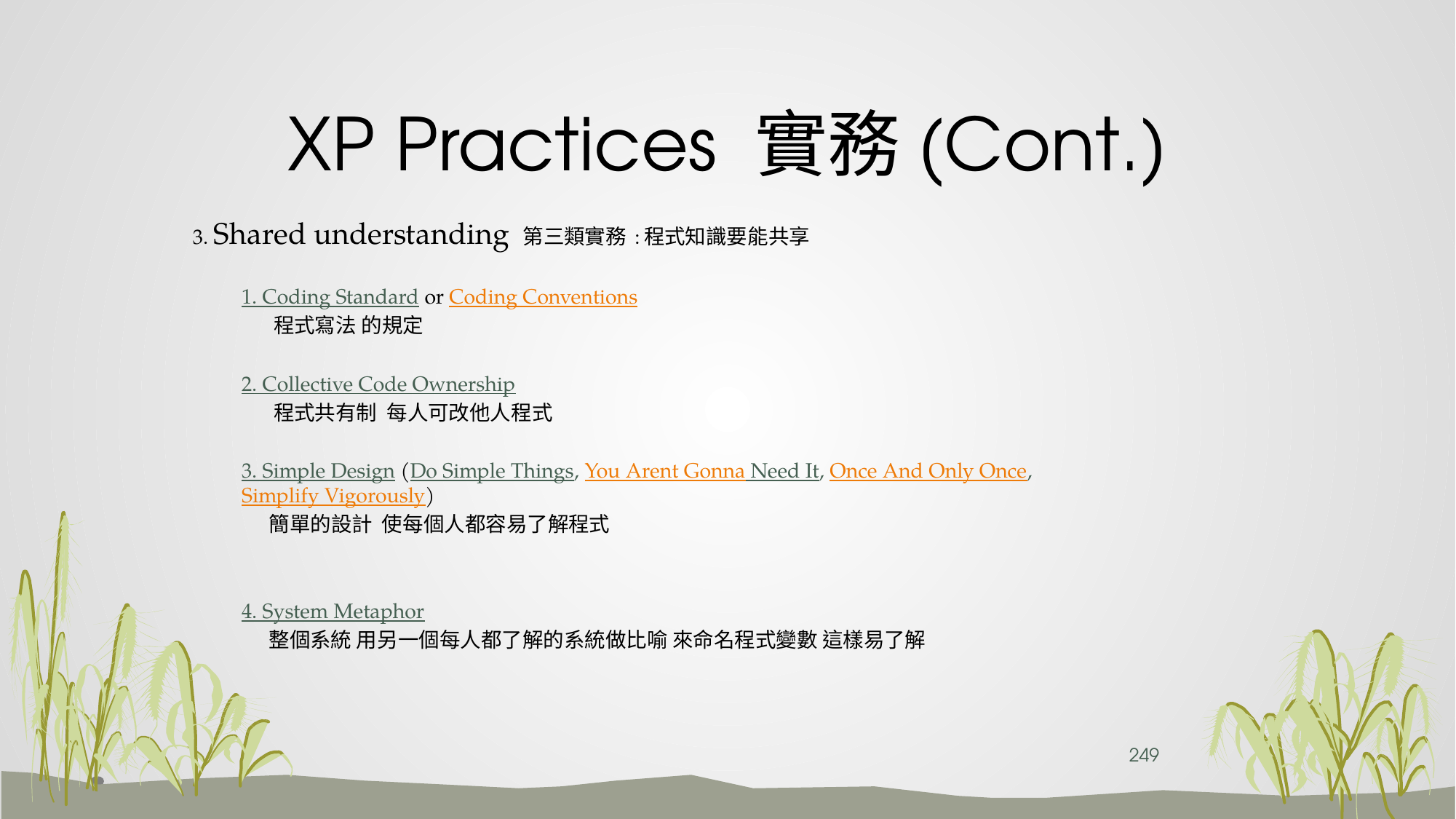

# XP Practices 實務(Cont.)
3. Shared understanding 第三類實務 :程式知識要能共享

1. Coding Standard or Coding Conventions
      程式寫法 的規定

2. Collective Code Ownership
      程式共有制  每人可改他人程式

3. Simple Design (Do Simple Things, You Arent Gonna Need It, Once And Only Once, Simplify Vigorously)
     簡單的設計  使每個人都容易了解程式

4. System Metaphor
     整個系統 用另一個每人都了解的系統做比喻 來命名程式變數 這樣易了解

249